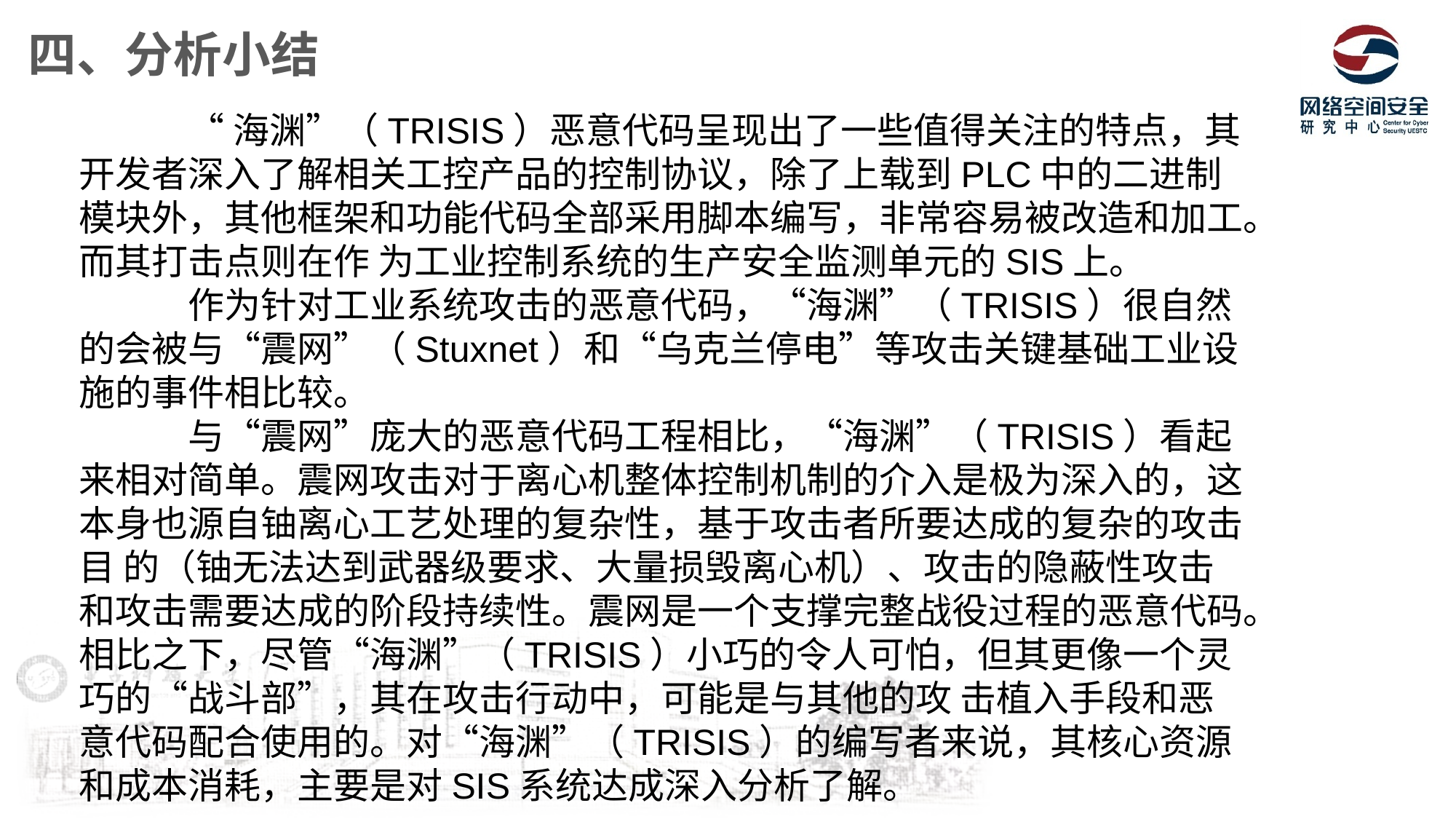

四、分析小结
	“海渊”（TRISIS）恶意代码呈现出了一些值得关注的特点，其开发者深入了解相关工控产品的控制协议，除了上载到PLC中的二进制模块外，其他框架和功能代码全部采用脚本编写，非常容易被改造和加工。而其打击点则在作 为工业控制系统的生产安全监测单元的SIS上。
	作为针对工业系统攻击的恶意代码，“海渊”（TRISIS）很自然的会被与“震网”（Stuxnet）和“乌克兰停电”等攻击关键基础工业设施的事件相比较。
	与“震网”庞大的恶意代码工程相比，“海渊”（TRISIS）看起来相对简单。震网攻击对于离心机整体控制机制的介入是极为深入的，这本身也源自铀离心工艺处理的复杂性，基于攻击者所要达成的复杂的攻击目 的（铀无法达到武器级要求、大量损毁离心机）、攻击的隐蔽性攻击和攻击需要达成的阶段持续性。震网是一个支撑完整战役过程的恶意代码。相比之下，尽管“海渊”（TRISIS）小巧的令人可怕，但其更像一个灵巧的“战斗部”，其在攻击行动中，可能是与其他的攻 击植入手段和恶意代码配合使用的。对“海渊”（TRISIS）的编写者来说，其核心资源和成本消耗，主要是对SIS系统达成深入分析了解。